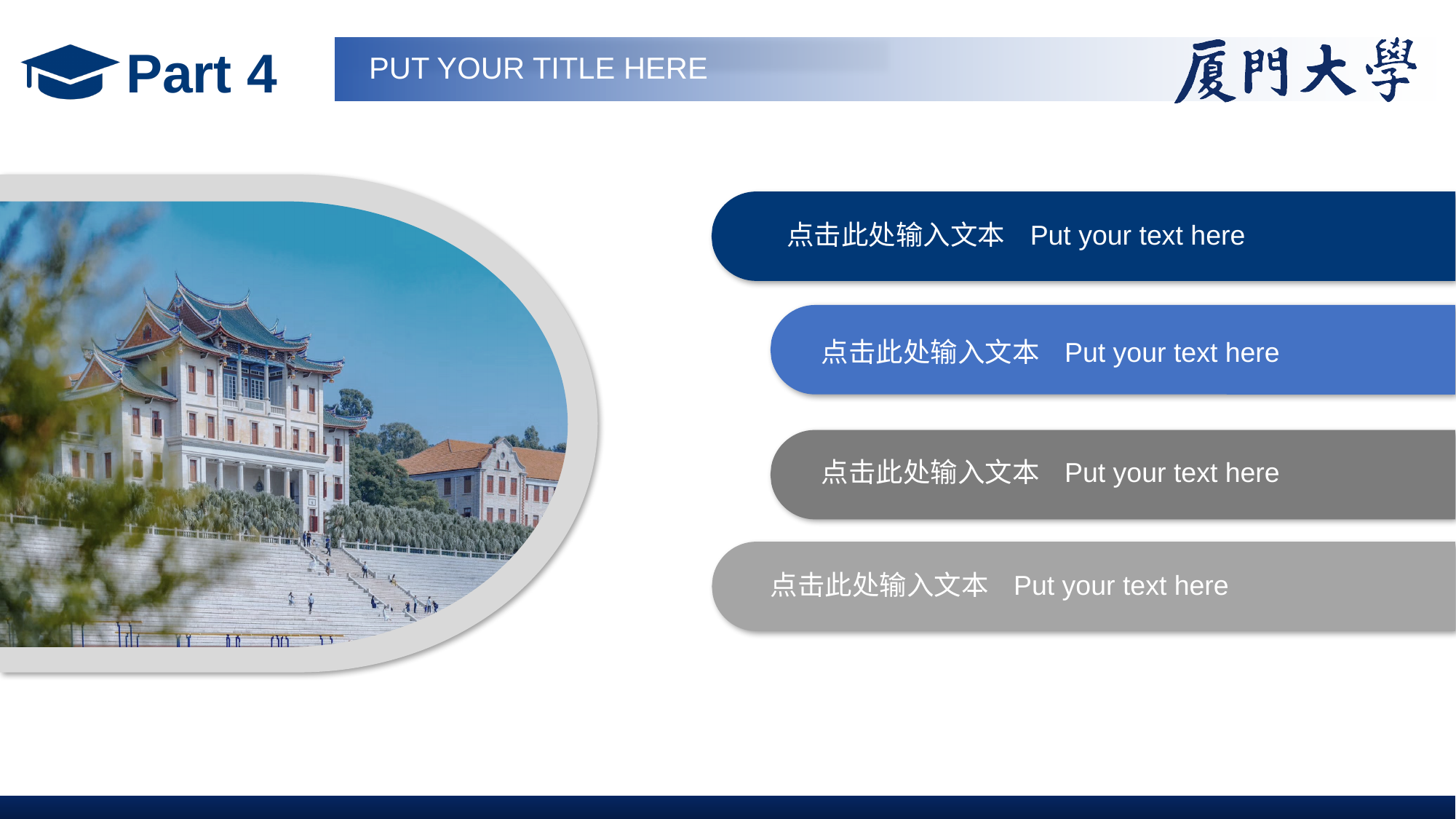

Part 4
PUT YOUR TITLE HERE

点击此处输入文本   Put your text here
点击此处输入文本   Put your text here
点击此处输入文本   Put your text here
点击此处输入文本   Put your text here